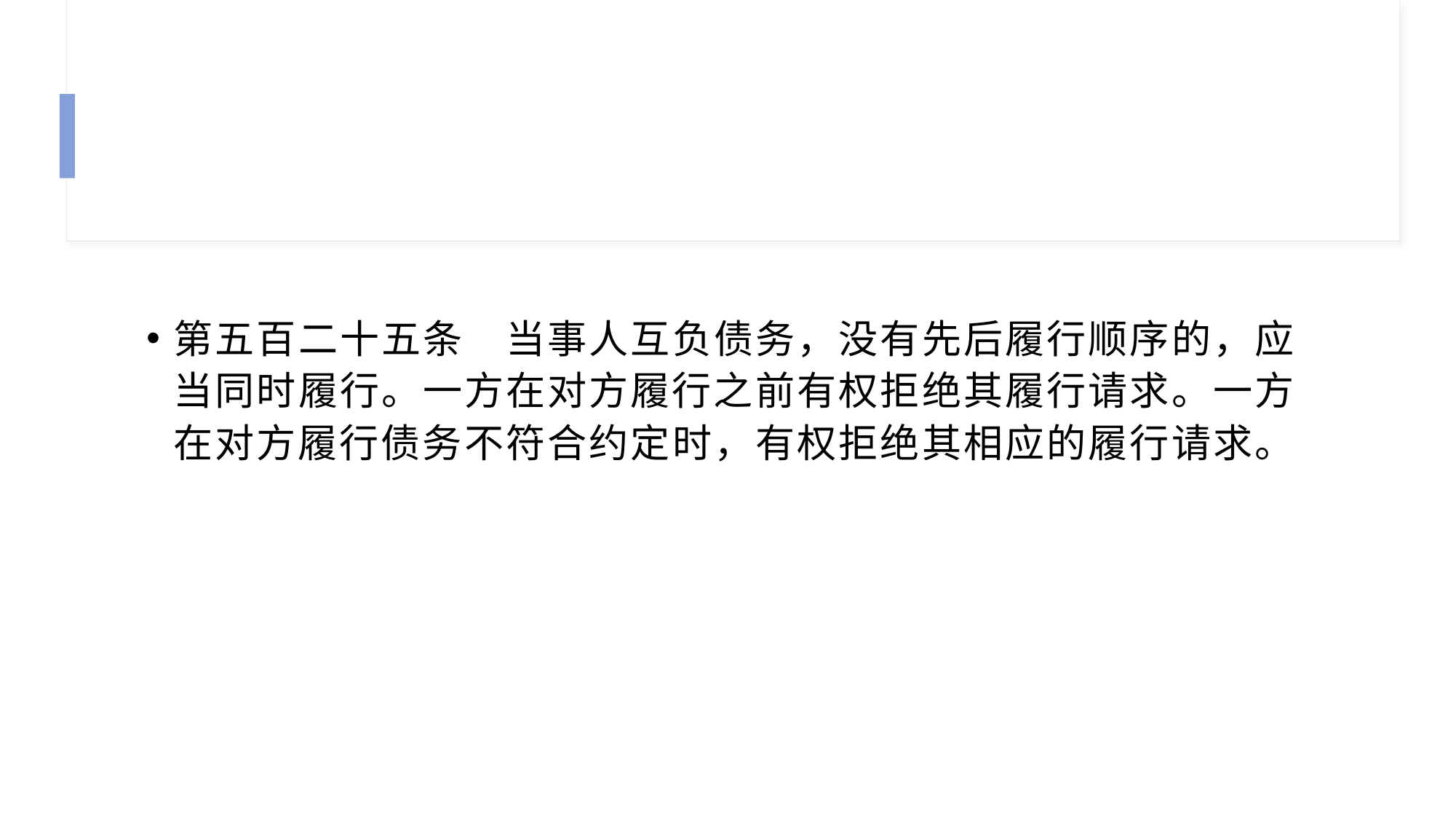

#
第五百二十五条　当事人互负债务，没有先后履行顺序的，应当同时履行。一方在对方履行之前有权拒绝其履行请求。一方在对方履行债务不符合约定时，有权拒绝其相应的履行请求。